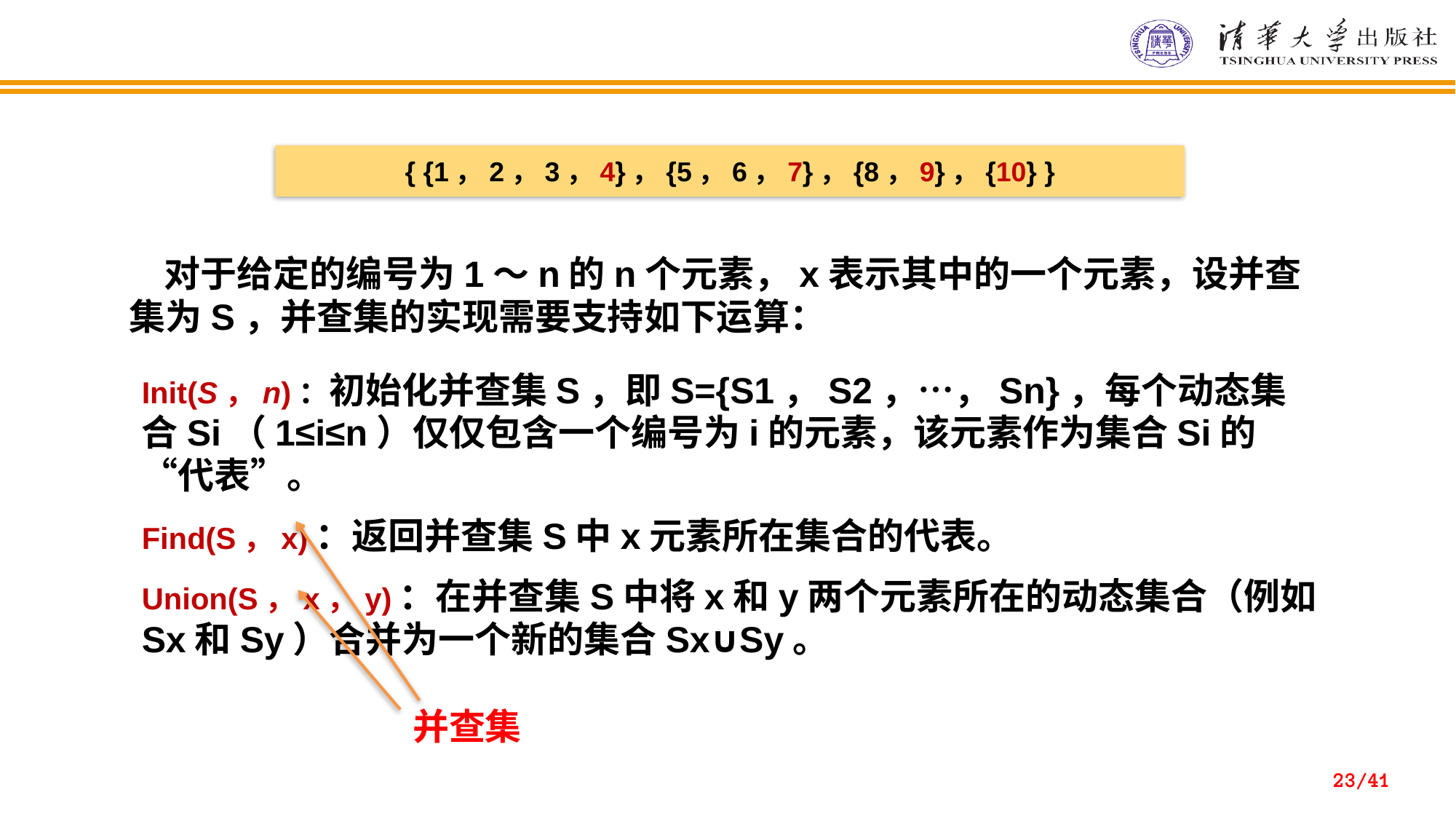

{ {1，2，3，4}，{5，6，7}，{8，9}，{10} }
    对于给定的编号为1～n的n个元素，x表示其中的一个元素，设并查集为S，并查集的实现需要支持如下运算：
Init(S，n)：初始化并查集S，即S={S1，S2，…，Sn}，每个动态集合Si（1≤i≤n）仅仅包含一个编号为i的元素，该元素作为集合Si的“代表”。
Find(S，x)：返回并查集S中x元素所在集合的代表。
Union(S，x，y)：在并查集S中将x和y两个元素所在的动态集合（例如Sx和Sy）合并为一个新的集合Sx∪Sy。
并查集